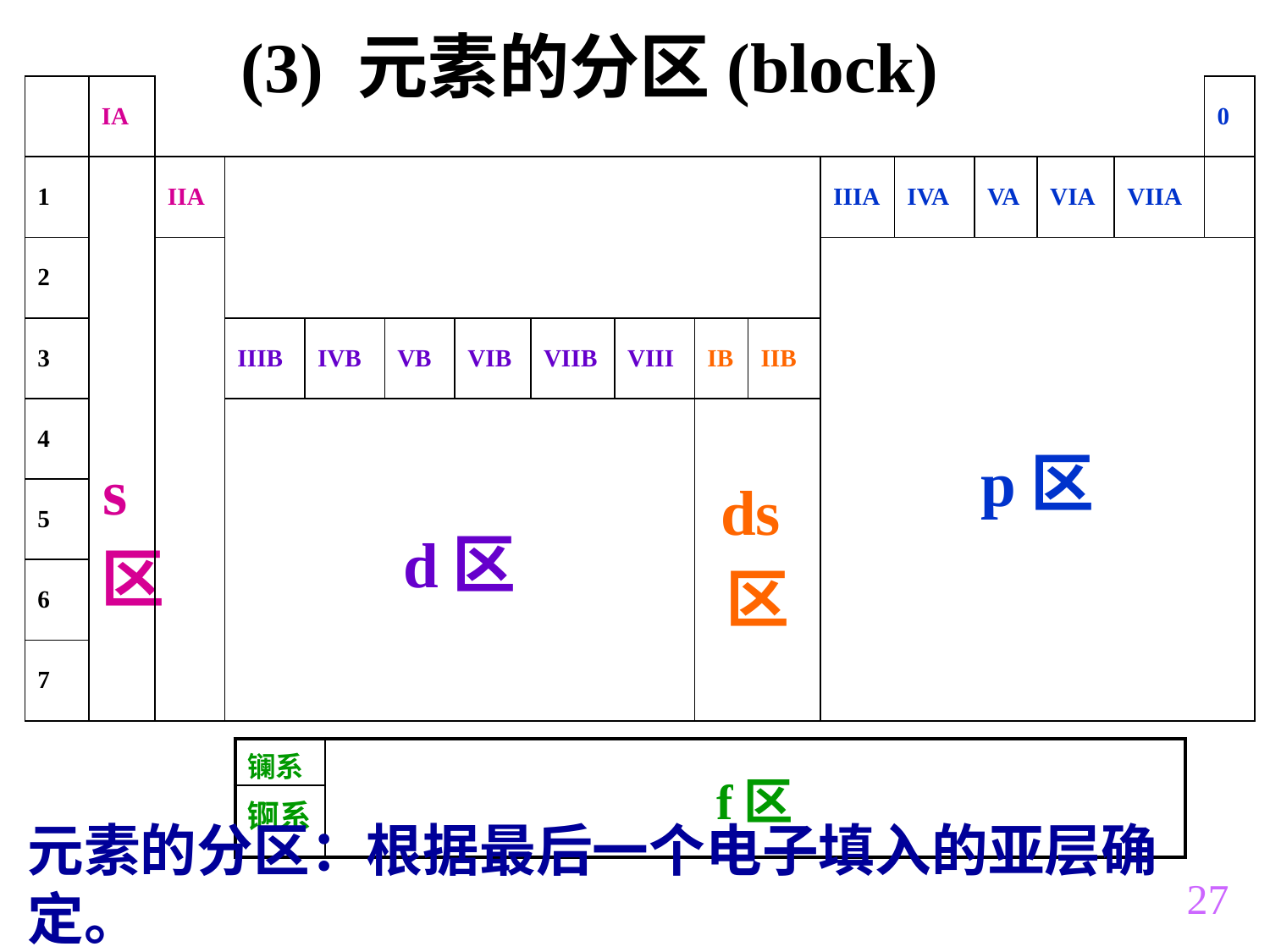

(3) 元素的分区(block)
|  | IA |  |  |  |  |  |  |  |  |  |  |  |  |  |  | 0 |
| --- | --- | --- | --- | --- | --- | --- | --- | --- | --- | --- | --- | --- | --- | --- | --- | --- |
| 1 | s区 | IIA |  |  |  |  |  |  |  |  | IIIA | IVA | VA | VIA | VIIA |  |
| 2 |  |  |  |  |  |  |  |  |  |  | p区 |  |  |  |  |  |
| 3 |  |  | IIIB | IVB | VB | VIB | VIIB | VIII | IB | IIB |  |  |  |  |  |  |
| 4 |  |  | d区 |  |  |  |  |  | ds区 |  |  |  |  |  |  |  |
| 5 |  |  |  |  |  |  |  |  |  |  |  |  |  |  |  |  |
| 6 |  |  |  |  |  |  |  |  |  |  |  |  |  |  |  |  |
| 7 |  |  |  |  |  |  |  |  |  |  |  |  |  |  |  |  |
| 镧系 | f区 |
| --- | --- |
| 锕系 |  |
元素的分区：根据最后一个电子填入的亚层确定。